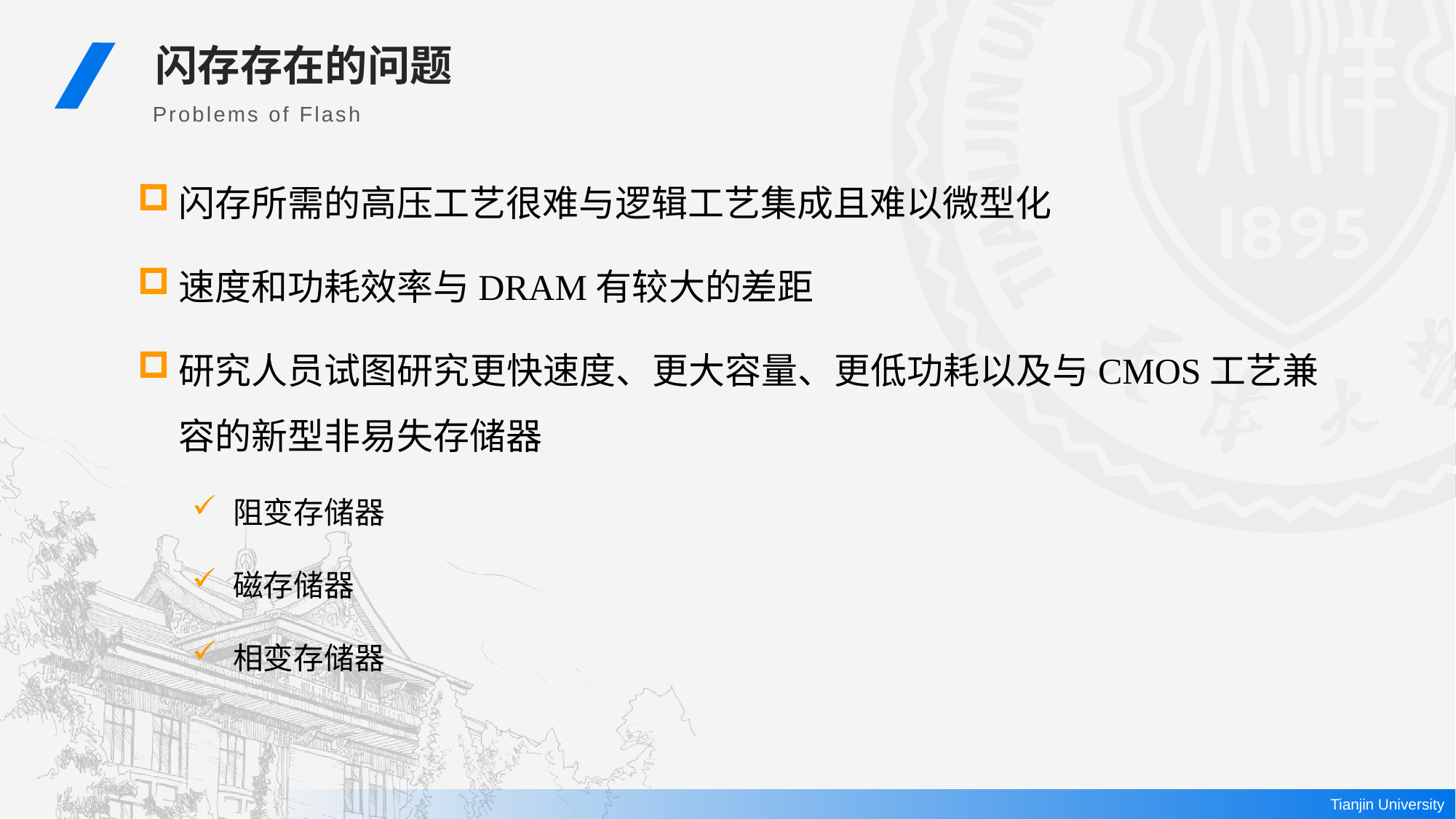

闪存存在的问题
Problems of Flash
闪存所需的高压工艺很难与逻辑工艺集成且难以微型化
速度和功耗效率与DRAM有较大的差距
研究人员试图研究更快速度、更大容量、更低功耗以及与CMOS工艺兼容的新型非易失存储器
阻变存储器
磁存储器
相变存储器